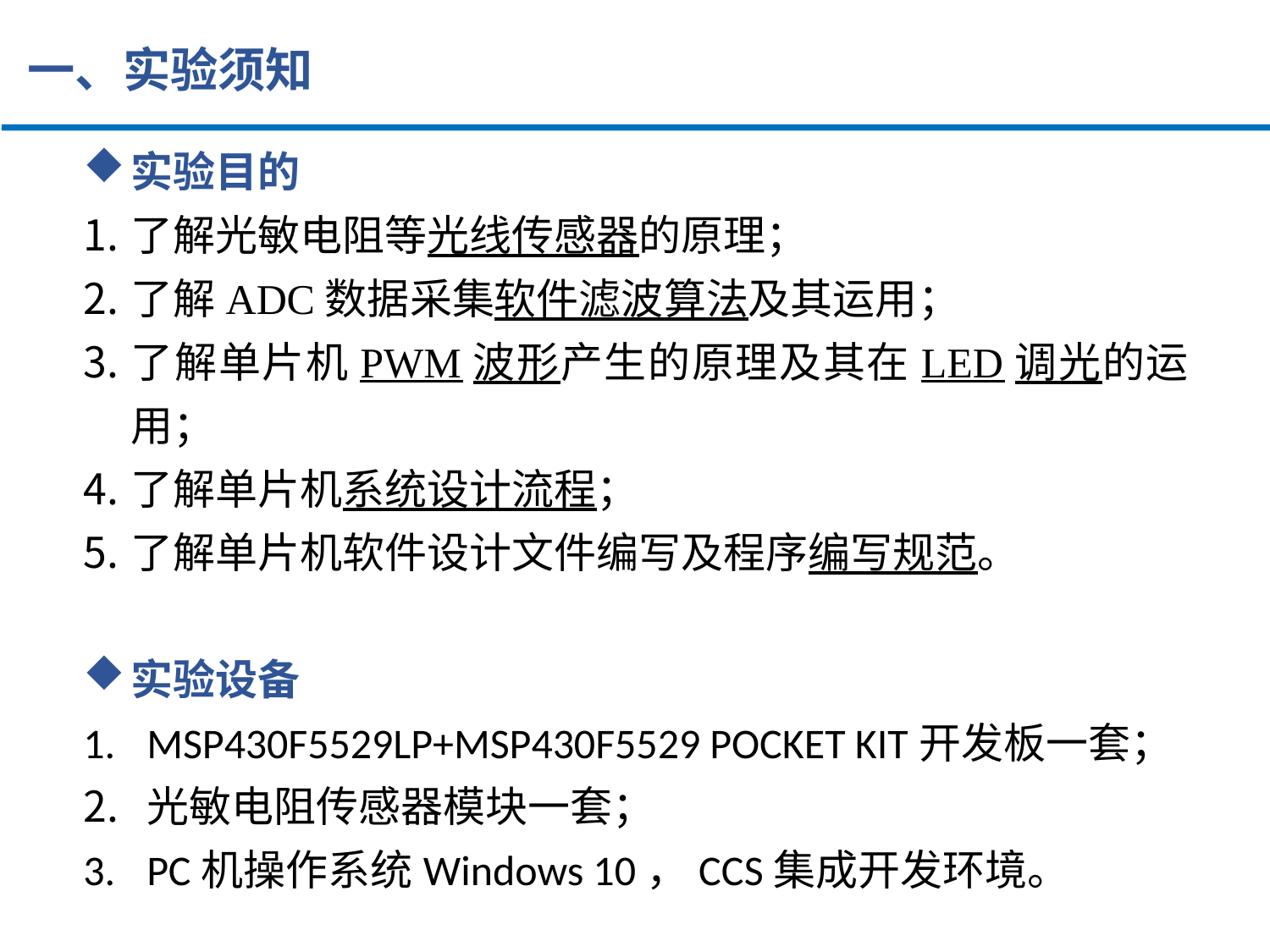

一、实验须知

实验目的
了解光敏电阻等光线传感器的原理；
了解ADC数据采集软件滤波算法及其运用；
了解单片机PWM波形产生的原理及其在LED调光的运用；
了解单片机系统设计流程；
了解单片机软件设计文件编写及程序编写规范。

实验设备
MSP430F5529LP+MSP430F5529 POCKET KIT开发板一套；
光敏电阻传感器模块一套；
PC机操作系统Windows 10，CCS集成开发环境。